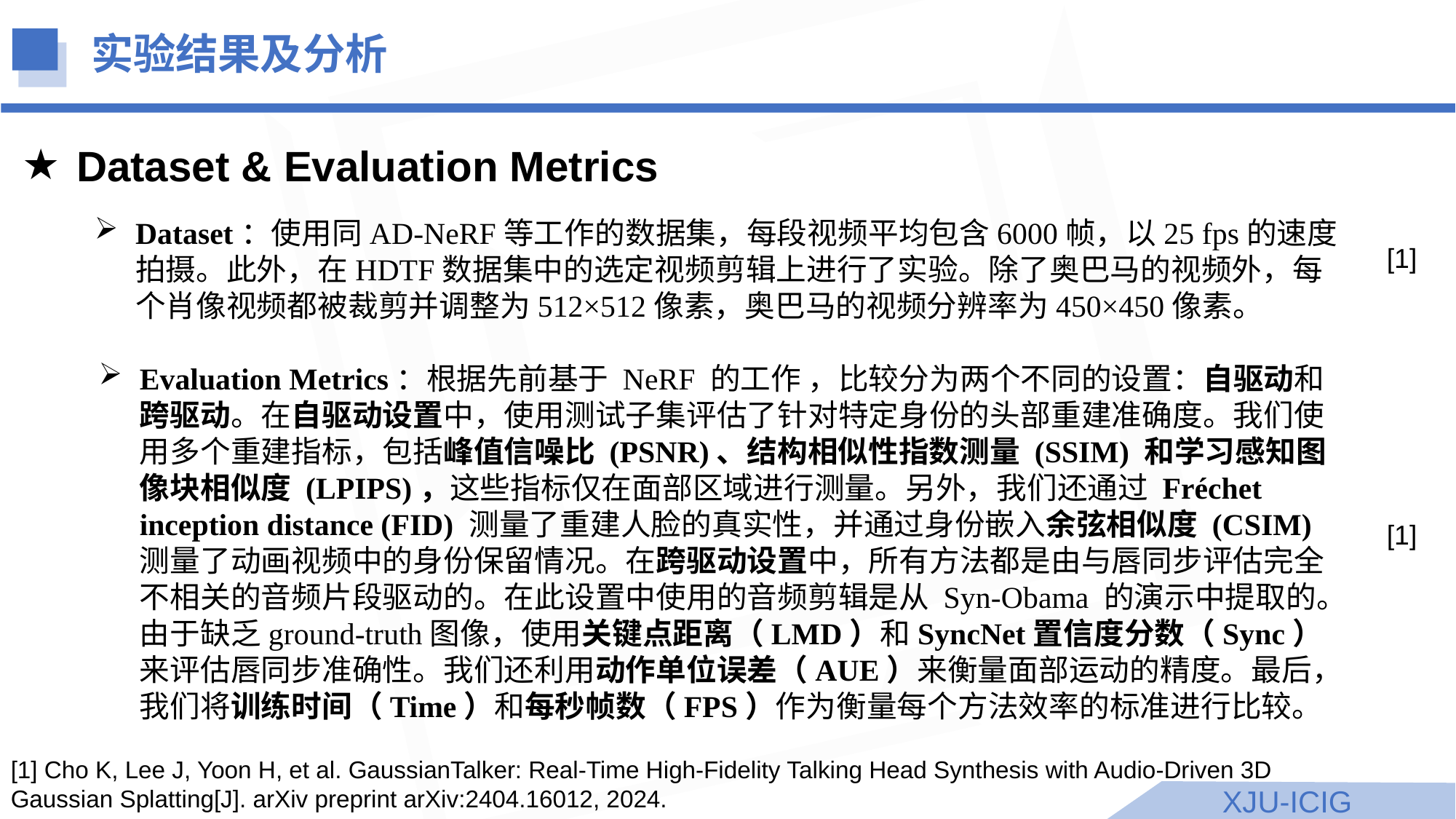

实验结果及分析

Dataset & Evaluation Metrics
Dataset：使用同AD-NeRF等工作的数据集，每段视频平均包含6000帧，以25 fps的速度拍摄。此外，在HDTF数据集中的选定视频剪辑上进行了实验。除了奥巴马的视频外，每个肖像视频都被裁剪并调整为512×512像素，奥巴马的视频分辨率为450×450像素。
[1]
Evaluation Metrics：根据先前基于 NeRF 的工作 ，比较分为两个不同的设置：自驱动和跨驱动。在自驱动设置中，使用测试子集评估了针对特定身份的头部重建准确度。我们使用多个重建指标，包括峰值信噪比 (PSNR)、结构相似性指数测量 (SSIM) 和学习感知图像块相似度 (LPIPS)，这些指标仅在面部区域进行测量。另外，我们还通过 Fréchet inception distance (FID) 测量了重建人脸的真实性，并通过身份嵌入余弦相似度 (CSIM) 测量了动画视频中的身份保留情况。在跨驱动设置中，所有方法都是由与唇同步评估完全不相关的音频片段驱动的。在此设置中使用的音频剪辑是从 Syn-Obama 的演示中提取的。由于缺乏ground-truth图像，使用关键点距离（LMD）和SyncNet置信度分数（Sync）来评估唇同步准确性。我们还利用动作单位误差（AUE）来衡量面部运动的精度。最后，我们将训练时间（Time）和每秒帧数（FPS）作为衡量每个方法效率的标准进行比较。
[1]
[1] Cho K, Lee J, Yoon H, et al. GaussianTalker: Real-Time High-Fidelity Talking Head Synthesis with Audio-Driven 3D Gaussian Splatting[J]. arXiv preprint arXiv:2404.16012, 2024.
XJU-ICIG